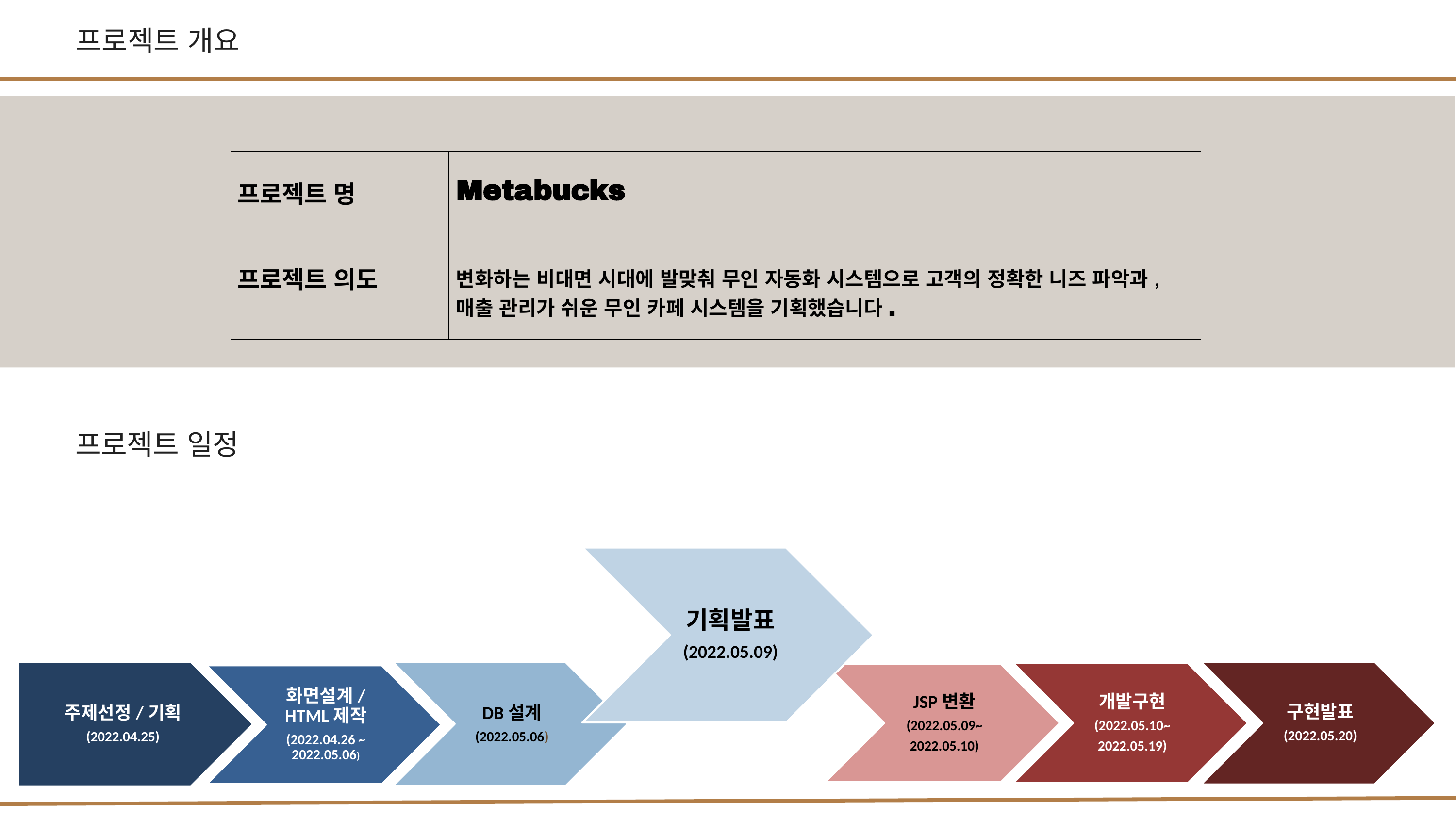

프로젝트 개요

| 프로젝트 명 | Metabucks |
| --- | --- |
| 프로젝트 의도 | 변화하는 비대면 시대에 발맞춰 무인 자동화 시스템으로 고객의 정확한 니즈 파악과, 매출 관리가 쉬운 무인 카페 시스템을 기획했습니다. |
프로젝트 일정
주제선정/기획
(2022.04.25)
화면설계/HTML제작
(2022.04.26 ~ 2022.05.06)
DB설계
(2022.05.06)
JSP변환
(2022.05.09~
2022.05.10)
기획발표
(2022.05.09)
개발구현
(2022.05.10~
2022.05.19)
구현발표
(2022.05.20)